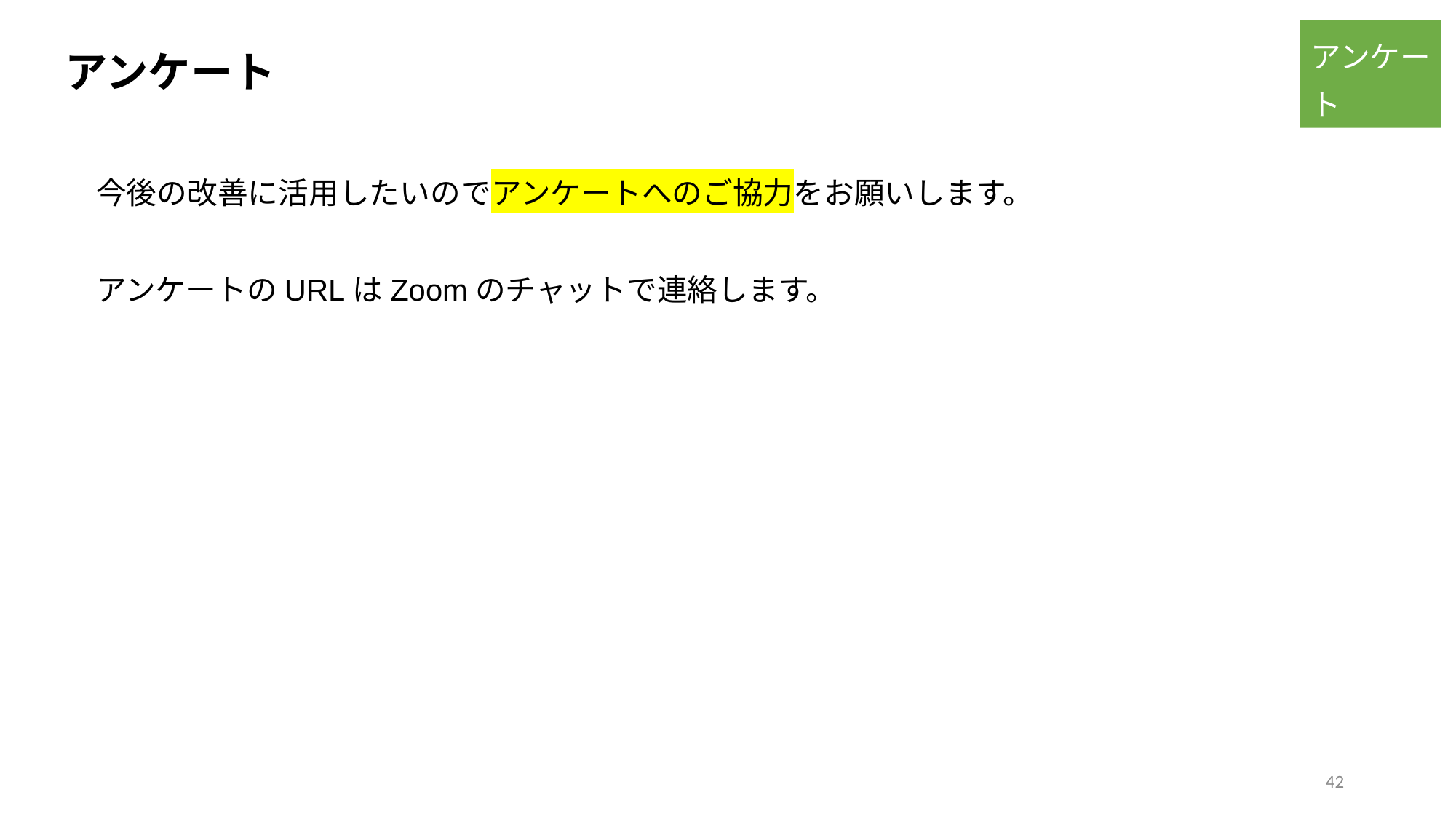

アンケート
アンケート
今後の改善に活用したいのでアンケートへのご協力をお願いします。

アンケートのURLはZoomのチャットで連絡します。

42